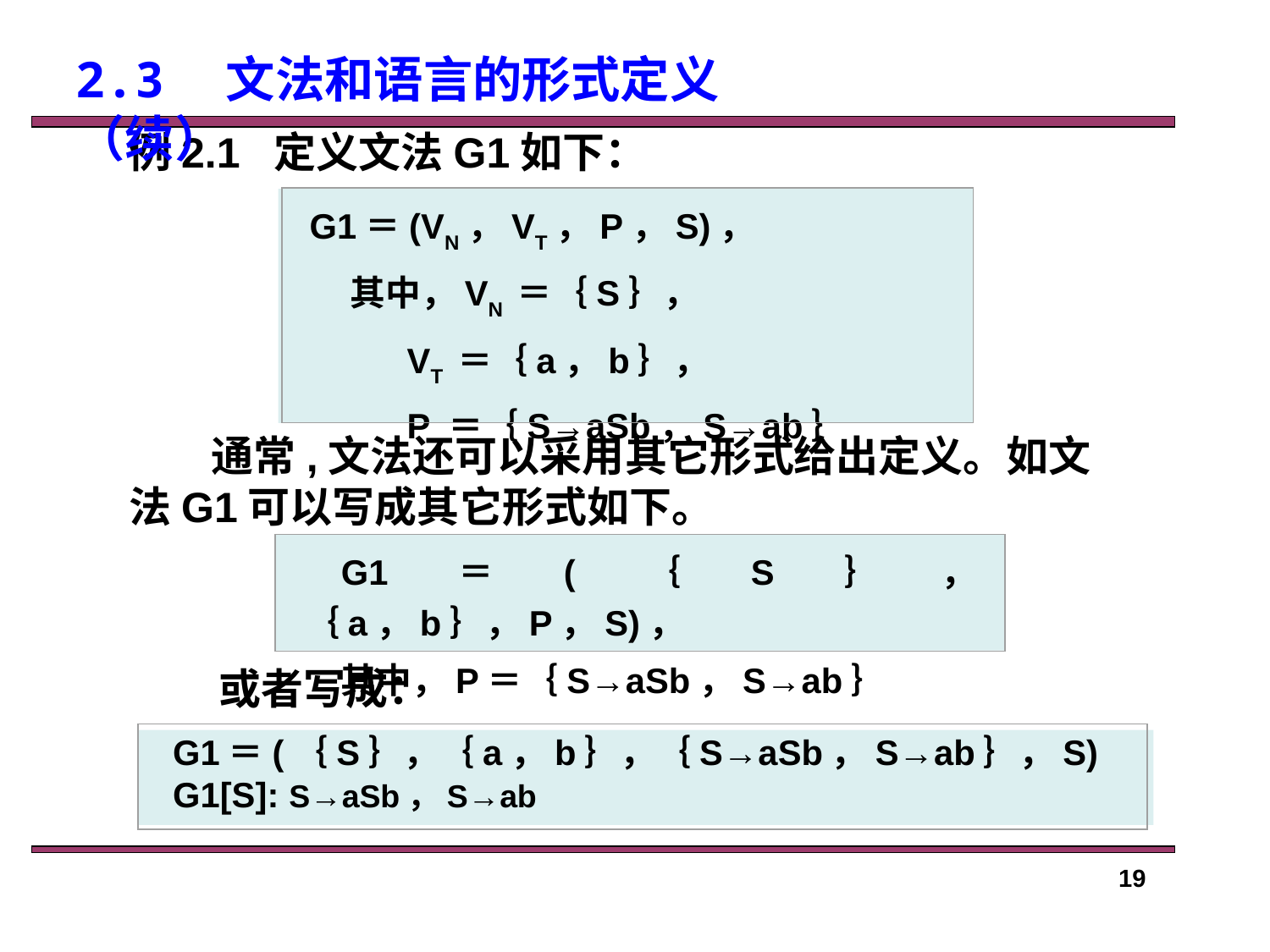

2.3　文法和语言的形式定义（续）
例2.1  定义文法G1如下：

G1＝(VN，VT，P，S)，
    其中，VN ＝｛S｝，
          VT ＝｛a，b｝，
          P ＝｛S→aSb，S→ab｝

通常,文法还可以采用其它形式给出定义。如文法G1可以写成其它形式如下。

G1＝(｛S｝，｛a，b｝，P，S)，
其中，P＝｛S→aSb，S→ab｝

或者写成：

G1＝(｛S｝，｛a，b｝，｛S→aSb，S→ab｝，S)
G1[S]: S→aSb，S→ab

19